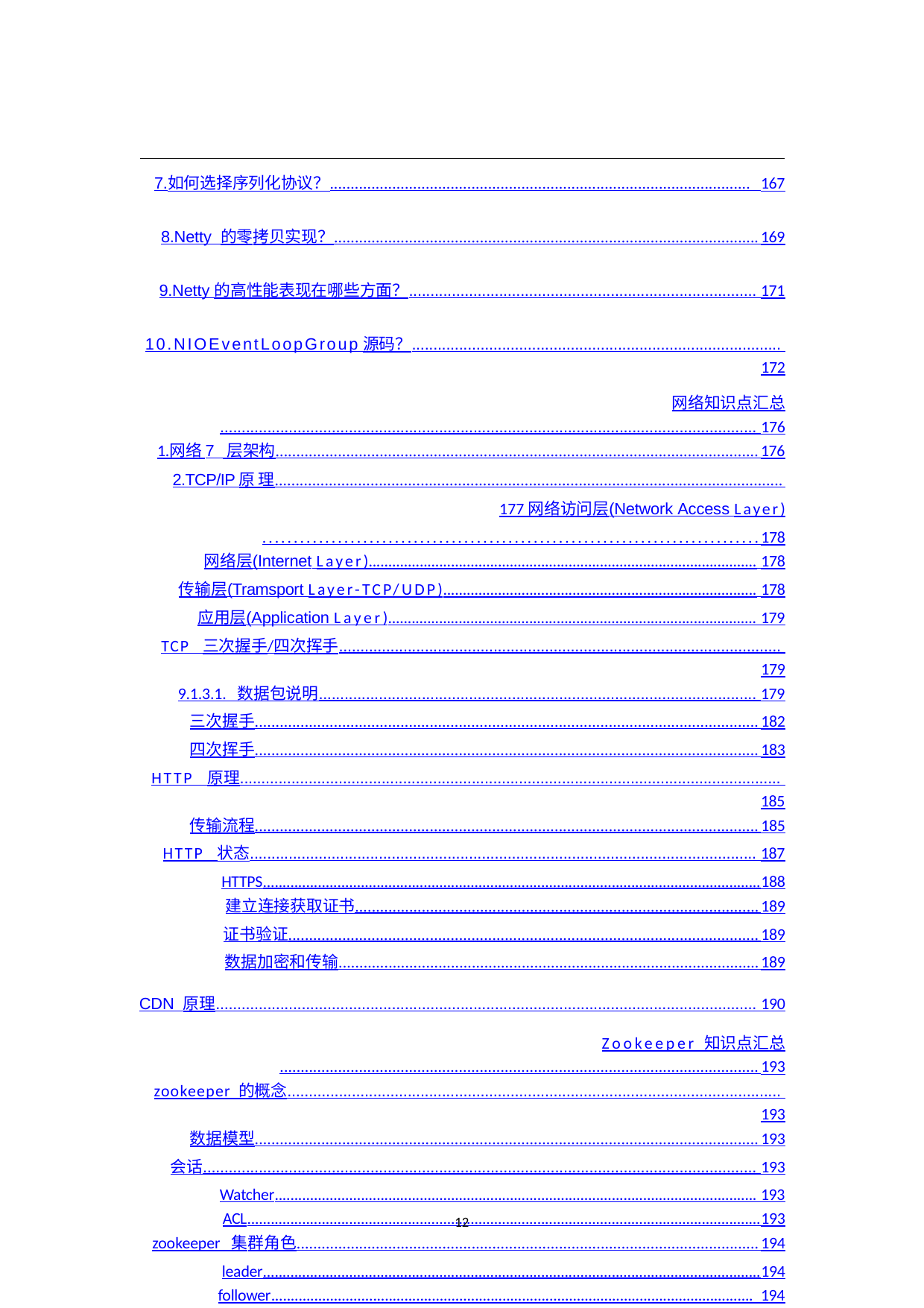

7.如何选择序列化协议？.....................................................................................................  167

8.Netty  的零拷贝实现？......................................................................................................169

9.Netty 的高性能表现在哪些方面？................................................................................. 171

10.NIOEventLoopGroup 源码？...................................................................................... 172
网络知识点汇总............................................................................................................................. 176
1.网络 7   层架构....................................................................................................................176
2.TCP/IP 原 理..........................................................................................................................177 网络访问层(Network Access Layer)...............................................................................178
网络层(Internet Layer)................................................................................................... 178
传输层(Tramsport Layer-TCP/UDP)................................................................................ 178
应用层(Application Layer).............................................................................................. 179
TCP   三次握手/四次挥手....................................................................................................... 179
9.1.3.1.   数据包说明...................................................................................................... 179
三次握手.........................................................................................................................182
四次挥手.........................................................................................................................183
HTTP   原理.............................................................................................................................. 185
传输流程.........................................................................................................................185
HTTP   状态...................................................................................................................... 187
HTTPS...............................................................................................................................188
建立连接获取证书.................................................................................................189
证书验证.................................................................................................................189
数据加密和传输.....................................................................................................189

CDN  原理.............................................................................................................................. 190
Zookeeper  知识点汇总...................................................................................................................193
zookeeper  的概念................................................................................................................... 193
数据模型.........................................................................................................................193
会话................................................................................................................................. 193
Watcher........................................................................................................................... 193
ACL...................................................................................................................................193
zookeeper   集群角色...............................................................................................................194
leader...............................................................................................................................194
follower...........................................................................................................................  194
observer..........................................................................................................................  194
ZAB 协议......................................................................................................................... 194
zab 协议的原理...................................................................................................... 194
Zookeeper   工作原理（原子广播）..................................................................................... 195
Znode   有四种形式的目录节点............................................................................................ 196
12